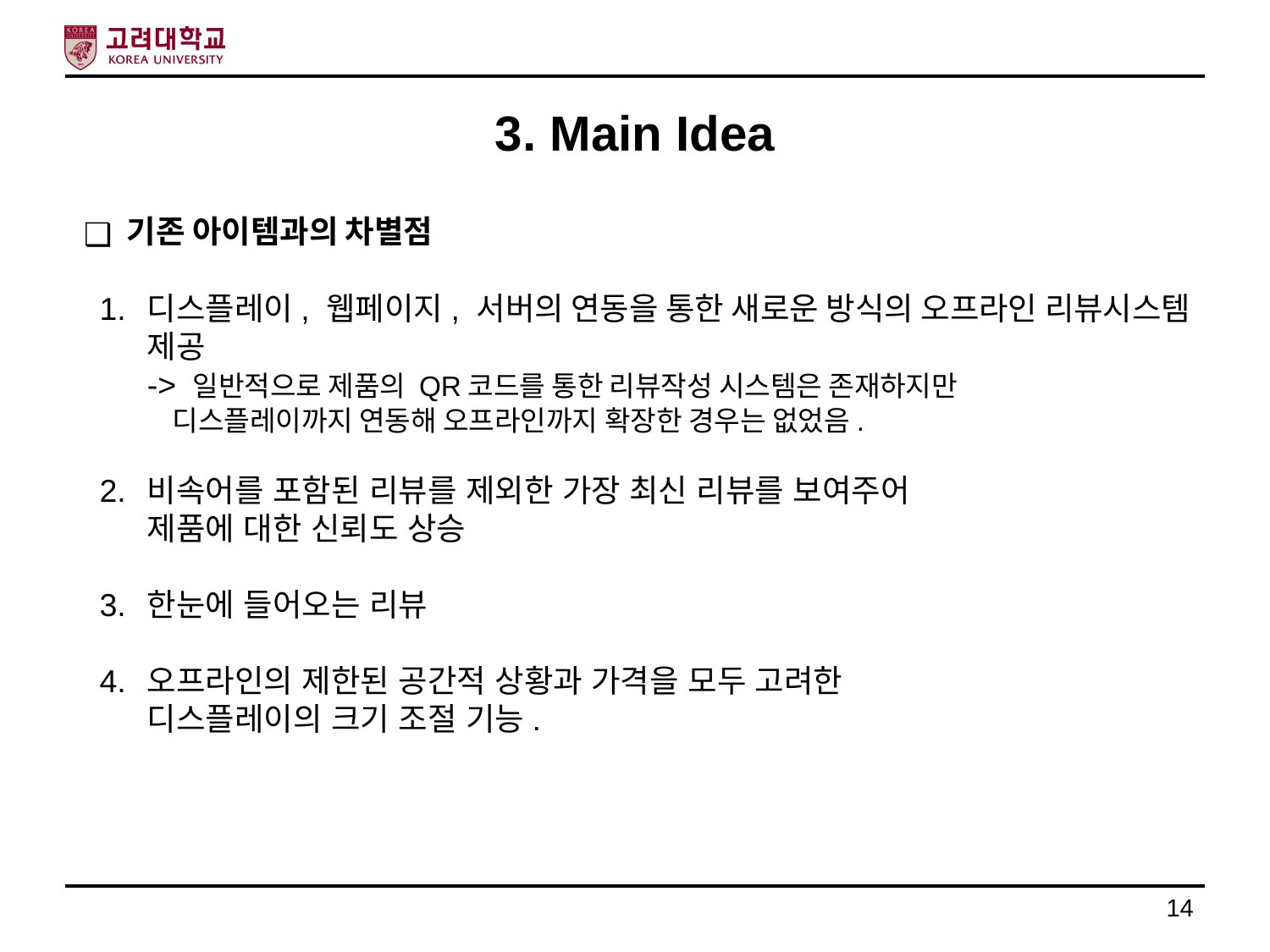

# 3. Main Idea
 기존 아이템과의 차별점

디스플레이, 웹페이지, 서버의 연동을 통한 새로운 방식의 오프라인 리뷰시스템 제공
-> 일반적으로 제품의 QR코드를 통한 리뷰작성 시스템은 존재하지만
    디스플레이까지 연동해 오프라인까지 확장한 경우는 없었음.

비속어를 포함된 리뷰를 제외한 가장 최신 리뷰를 보여주어
제품에 대한 신뢰도 상승

한눈에 들어오는 리뷰

오프라인의 제한된 공간적 상황과 가격을 모두 고려한
디스플레이의 크기 조절 기능.
14